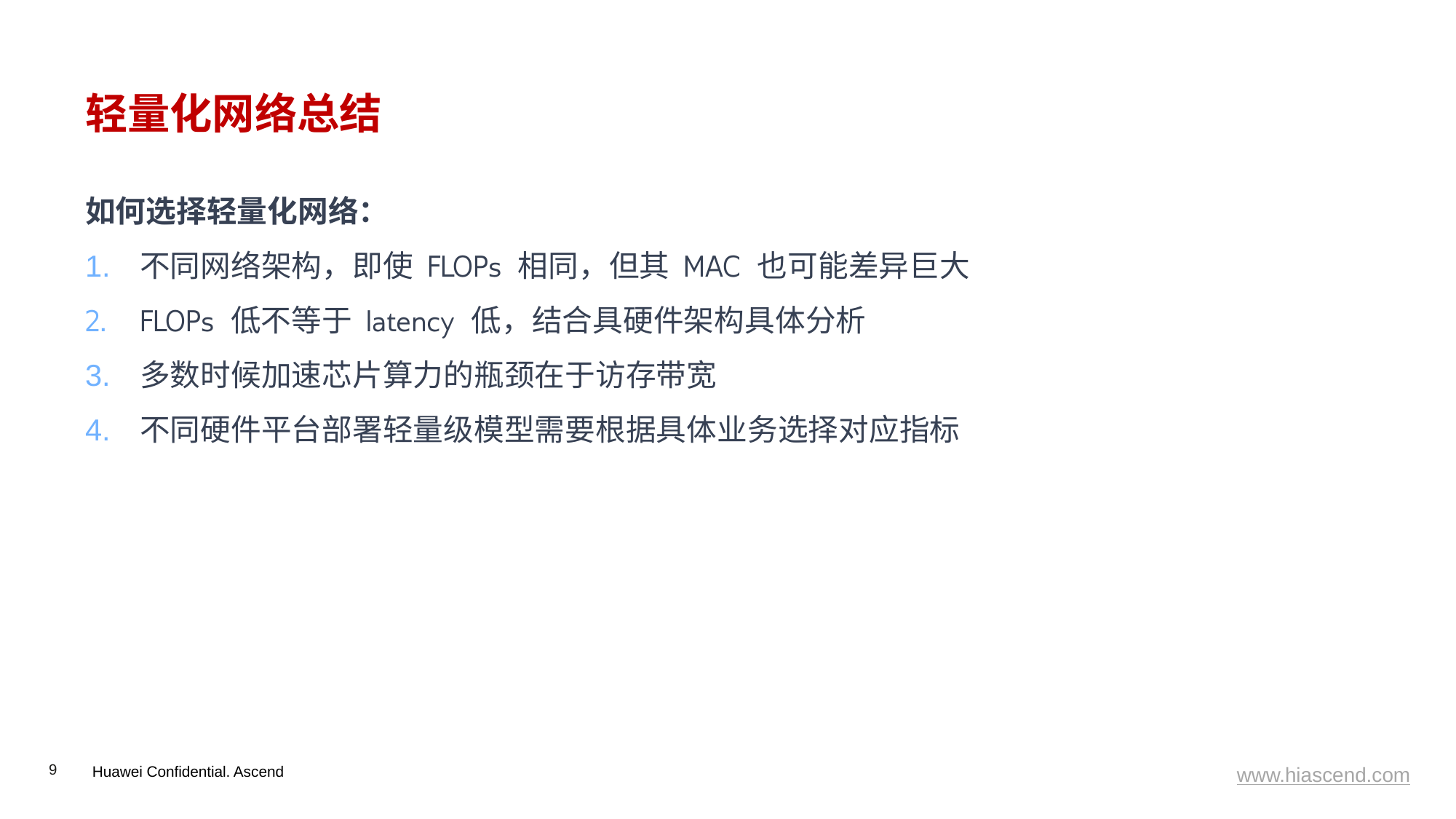

# 轻量化网络总结
如何选择轻量化网络：
不同网络架构，即使 FLOPs 相同，但其 MAC 也可能差异巨大
FLOPs 低不等于 latency 低，结合具硬件架构具体分析
多数时候加速芯片算力的瓶颈在于访存带宽
不同硬件平台部署轻量级模型需要根据具体业务选择对应指标